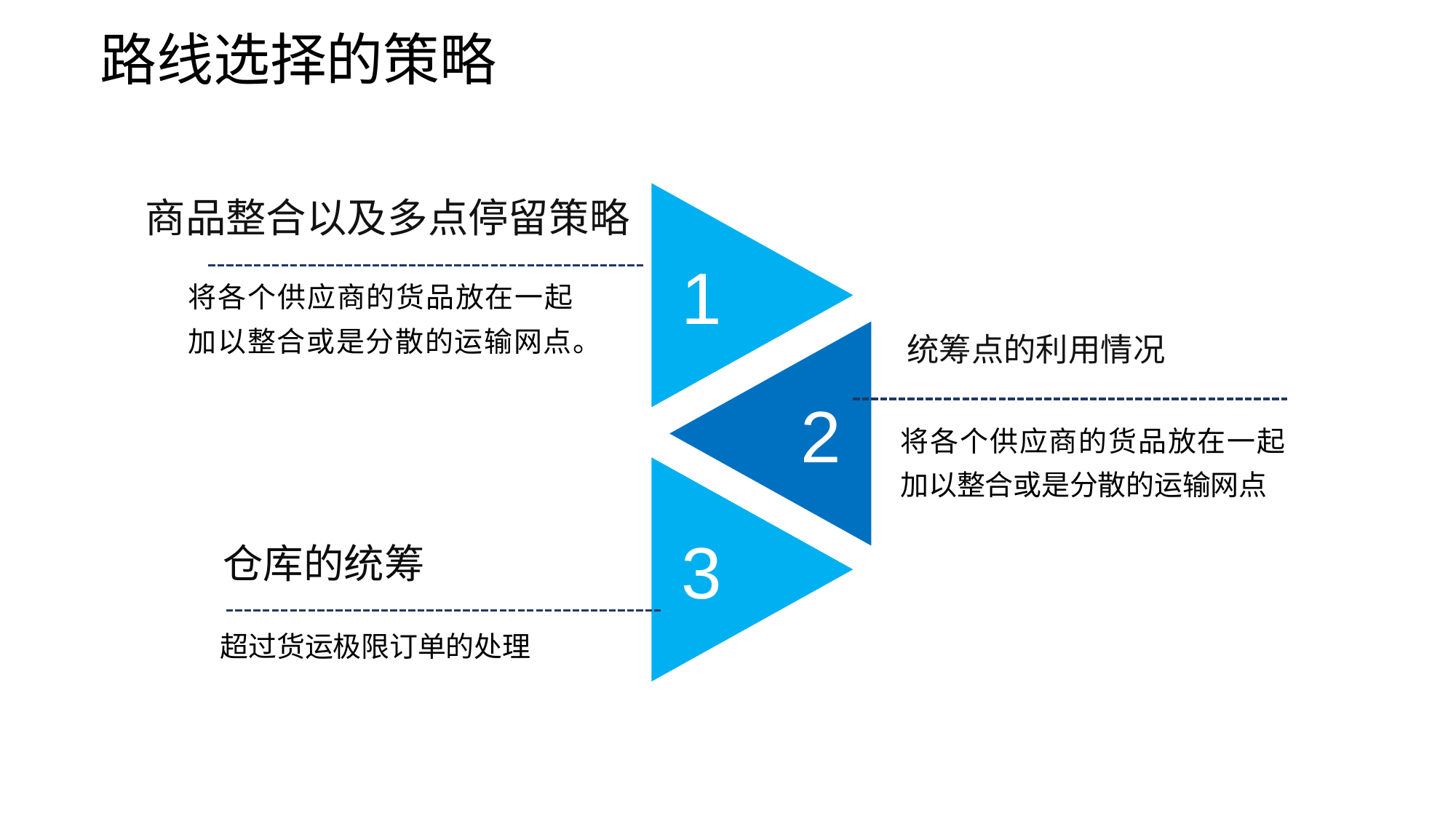

路线选择的策略
商品整合以及多点停留策略
1
将各个供应商的货品放在一起加以整合或是分散的运输网点。
统筹点的利用情况
2
将各个供应商的货品放在一起加以整合或是分散的运输网点
3
仓库的统筹
超过货运极限订单的处理